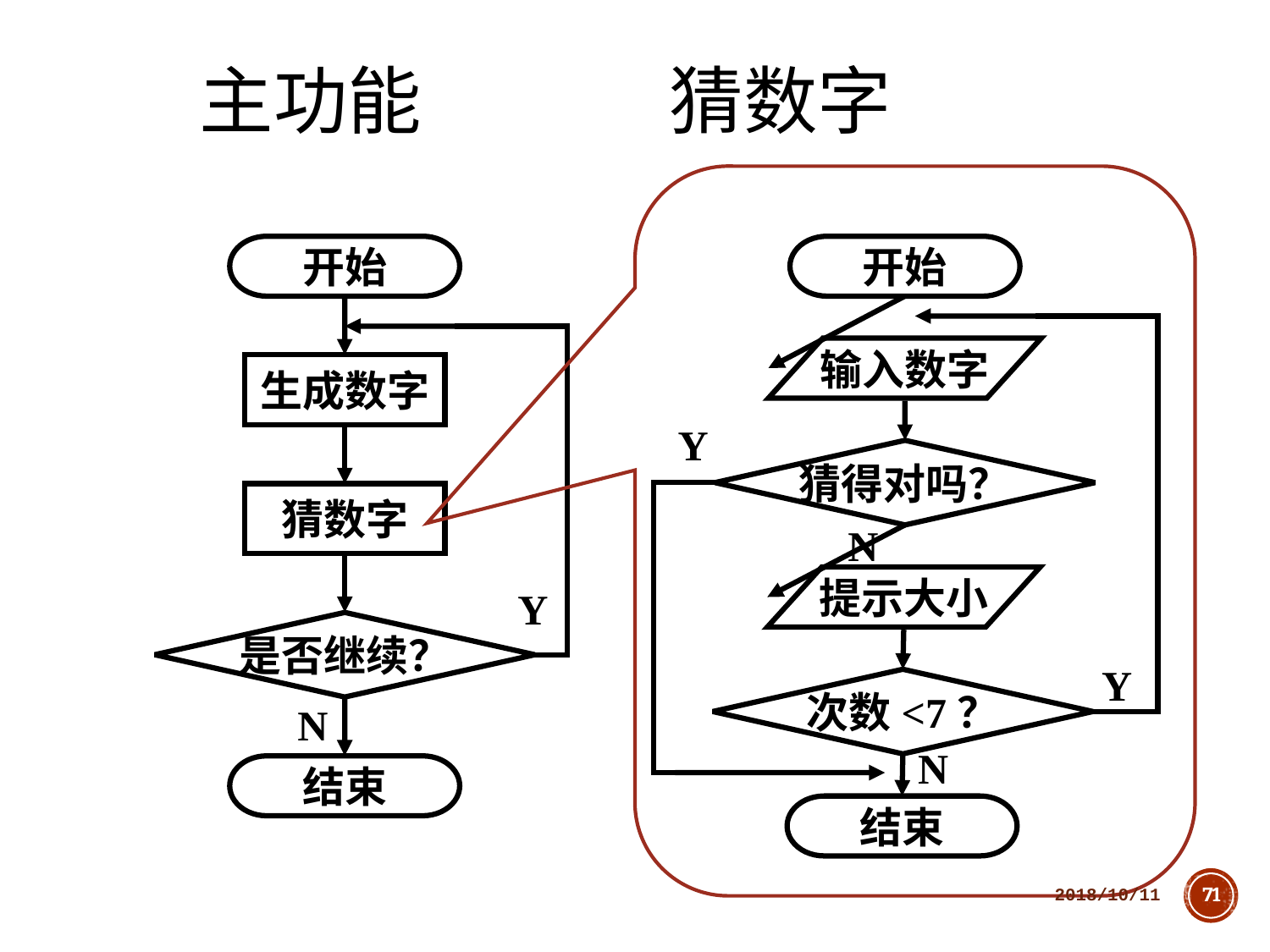

主功能               猜数字

开始
开始

输入数字
生成数字
Y
猜得对吗？
猜数字
N
提示大小
Y
是否继续？
Y
次数<7？
N
N
结束

结束
2018/10/11
71